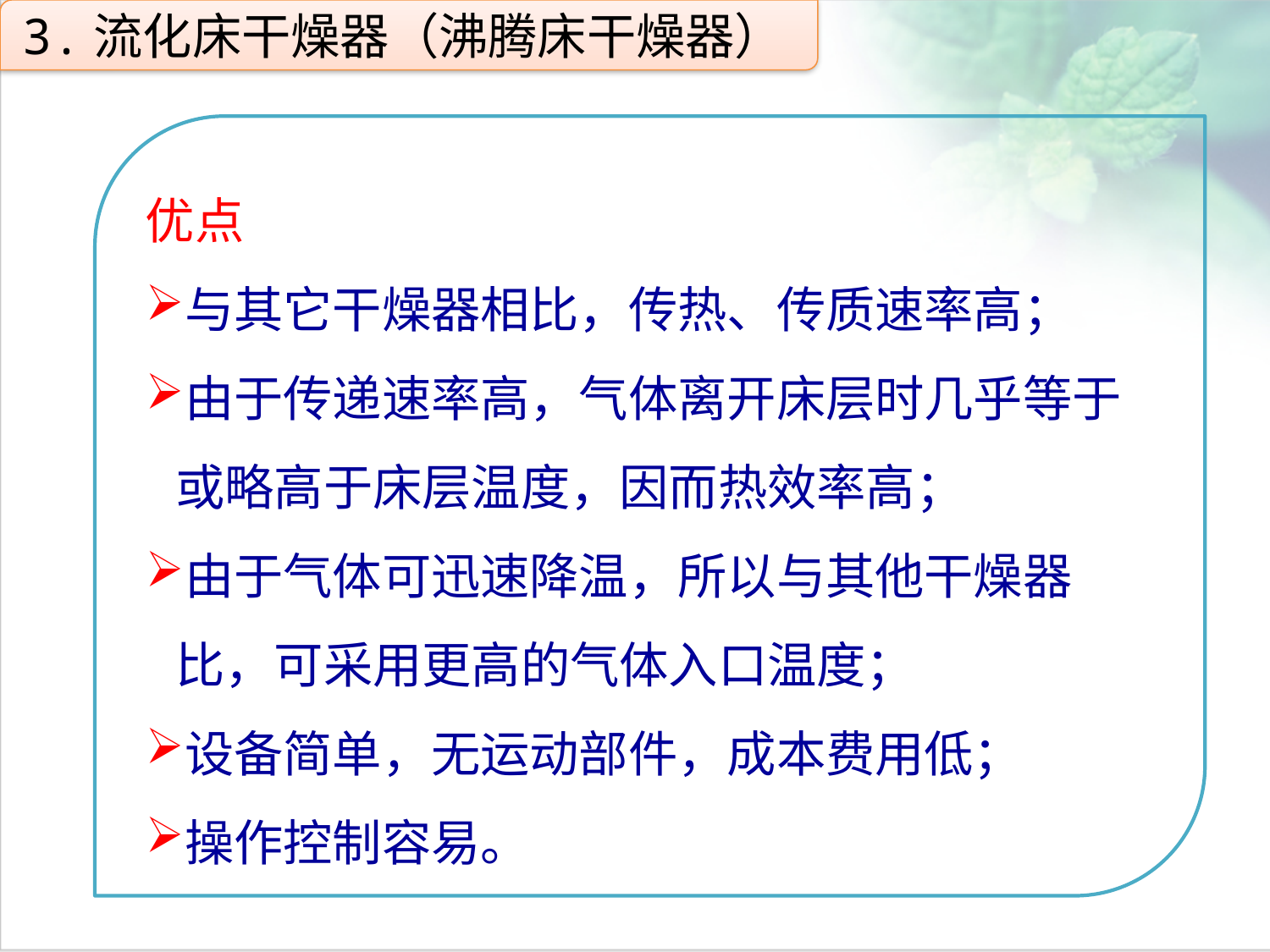

3.流化床干燥器（沸腾床干燥器）
优点
与其它干燥器相比，传热、传质速率高；
由于传递速率高，气体离开床层时几乎等于或略高于床层温度，因而热效率高；
由于气体可迅速降温，所以与其他干燥器比，可采用更高的气体入口温度；
设备简单，无运动部件，成本费用低；
操作控制容易。
点击添加文本
点击添加文本
点击添加文本
点击添加文本